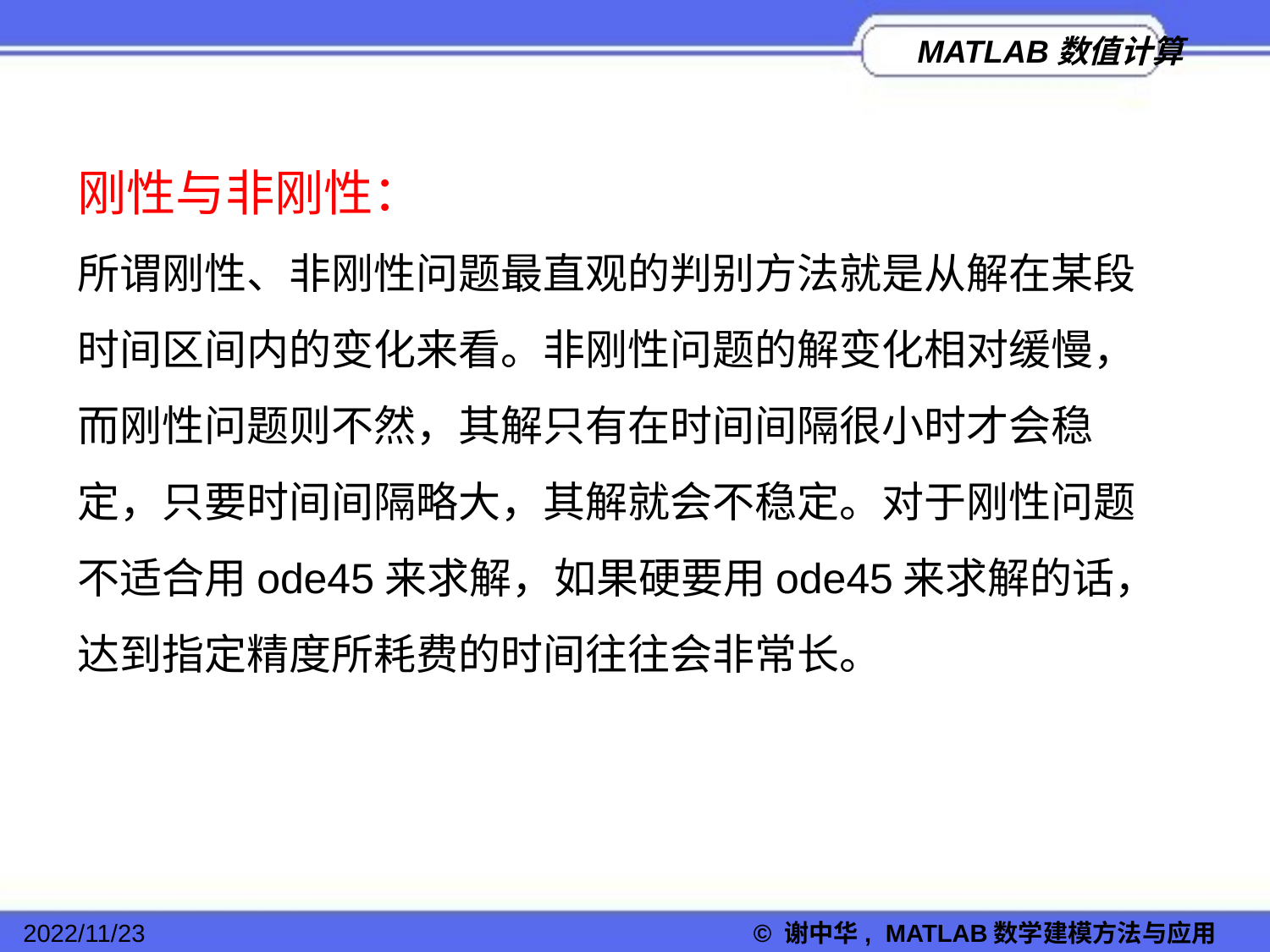

刚性与非刚性：
所谓刚性、非刚性问题最直观的判别方法就是从解在某段时间区间内的变化来看。非刚性问题的解变化相对缓慢，而刚性问题则不然，其解只有在时间间隔很小时才会稳定，只要时间间隔略大，其解就会不稳定。对于刚性问题不适合用ode45来求解，如果硬要用ode45来求解的话，达到指定精度所耗费的时间往往会非常长。
2022/11/23
© 谢中华,  MATLAB数学建模方法与应用